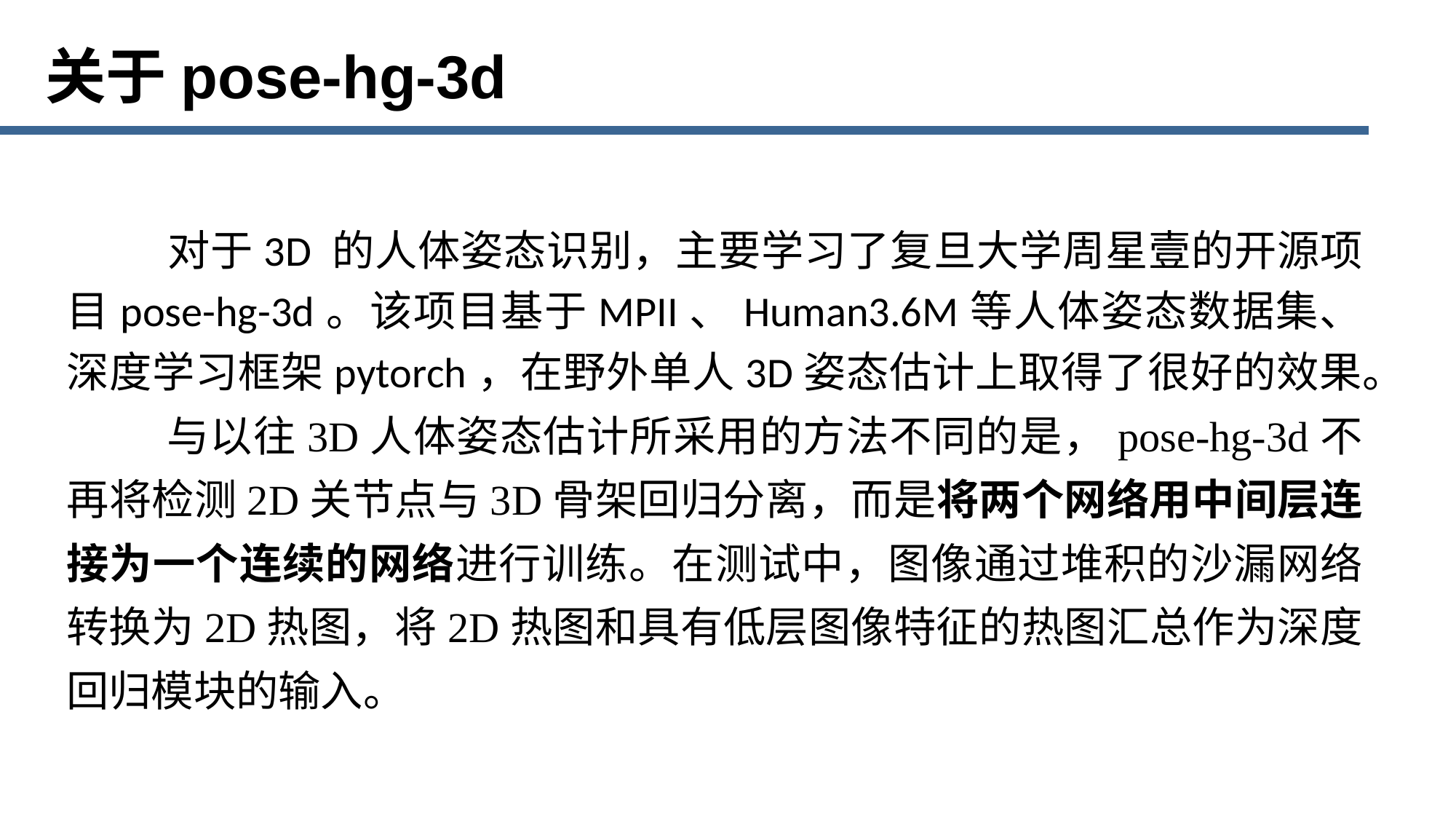

3.1
关于pose-hg-3d
         对于3D 的人体姿态识别，主要学习了复旦大学周星壹的开源项目pose-hg-3d。该项目基于MPII、Human3.6M等人体姿态数据集、深度学习框架pytorch，在野外单人3D姿态估计上取得了很好的效果。
     与以往3D人体姿态估计所采用的方法不同的是，pose-hg-3d不再将检测2D关节点与3D骨架回归分离，而是将两个网络用中间层连接为一个连续的网络进行训练。在测试中，图像通过堆积的沙漏网络转换为2D热图，将2D热图和具有低层图像特征的热图汇总作为深度回归模块的输入。